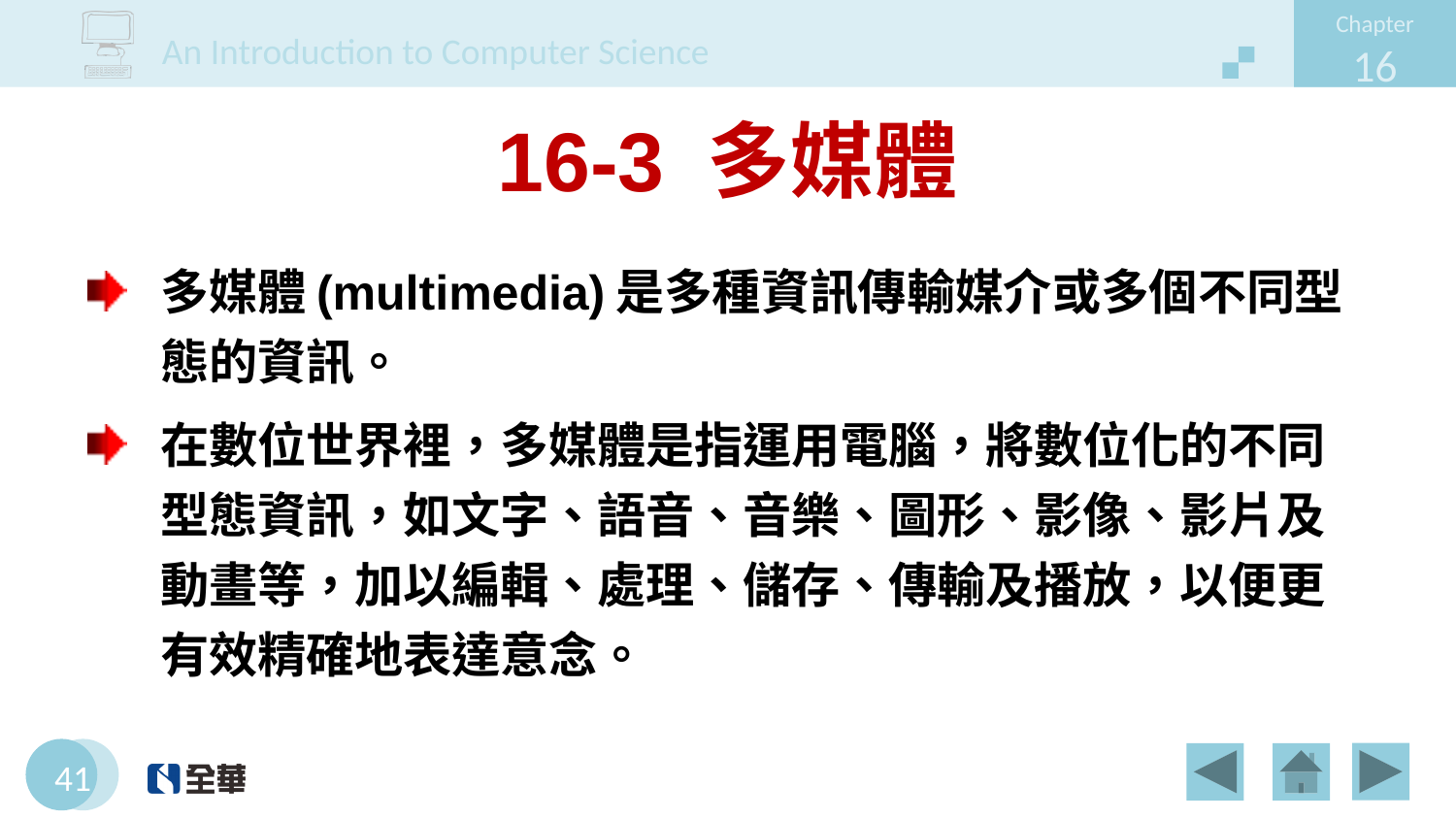

# 16-3 多媒體
多媒體(multimedia)是多種資訊傳輸媒介或多個不同型態的資訊。
在數位世界裡，多媒體是指運用電腦，將數位化的不同
型態資訊，如文字、語音、音樂、圖形、影像、影片及
動畫等，加以編輯、處理、儲存、傳輸及播放，以便更
有效精確地表達意念。